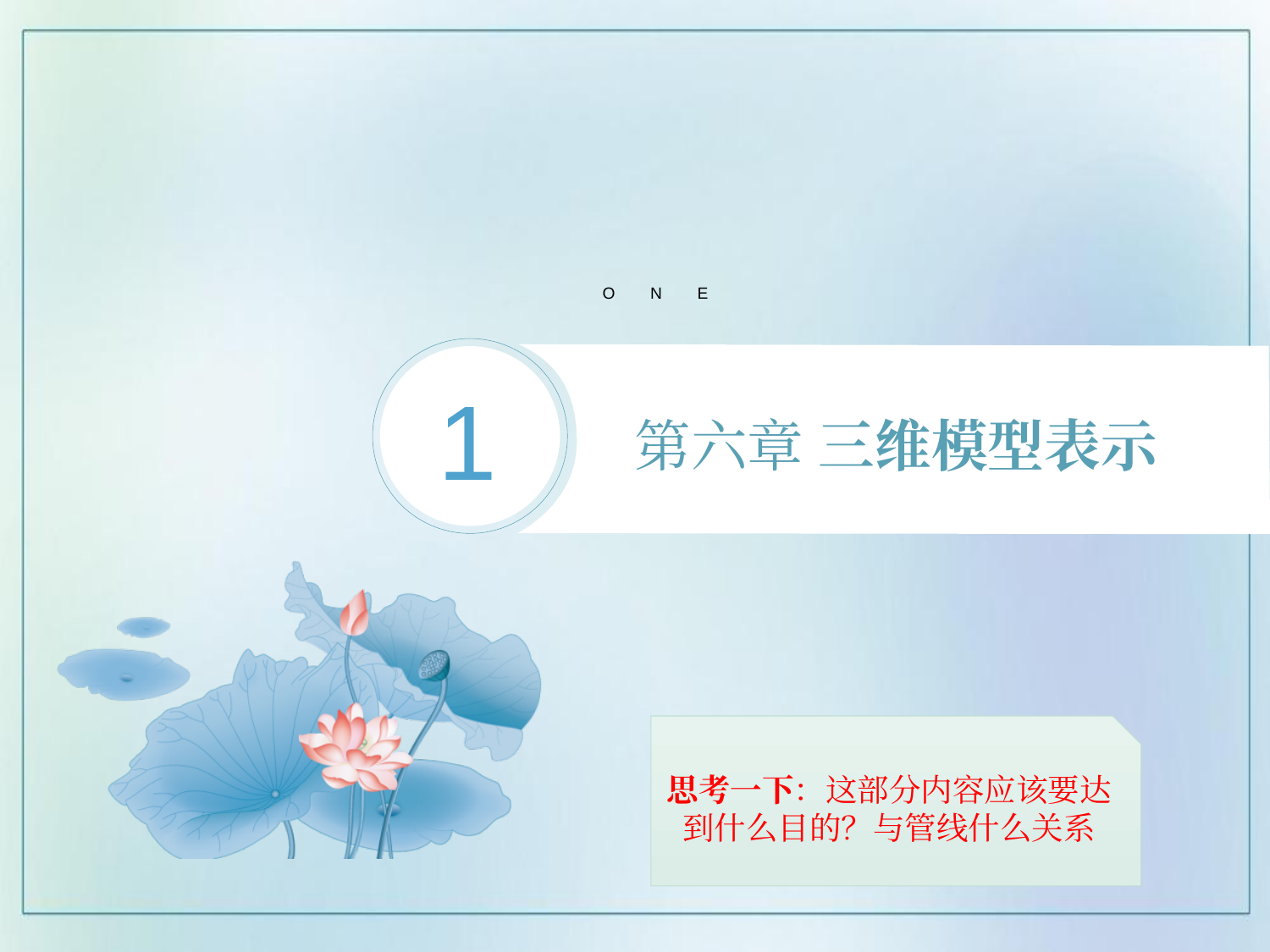

ONE
1
# 第六章 三维模型表示
思考一下：这部分内容应该要达到什么目的？与管线什么关系